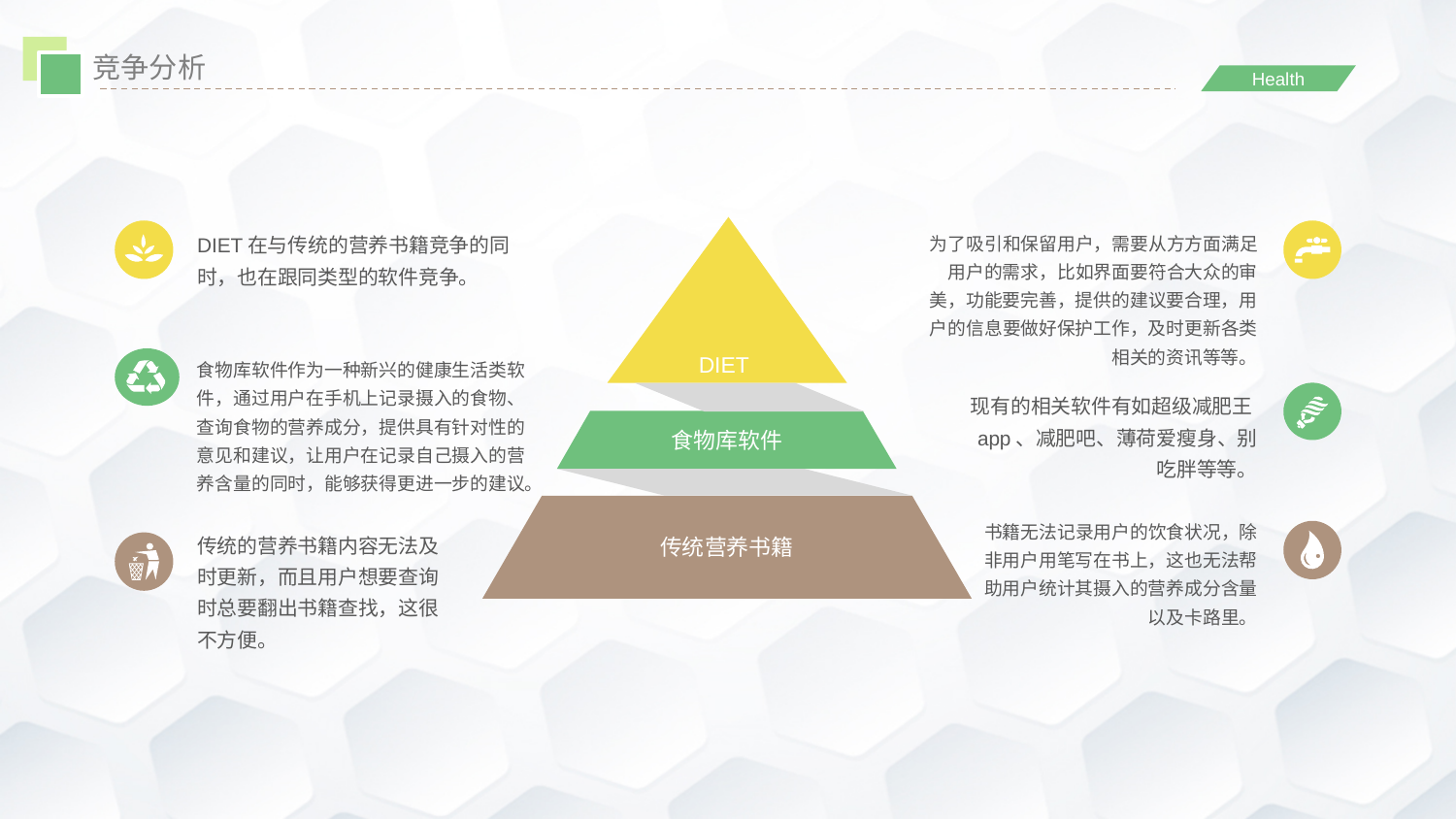

竞争分析
DIET
为了吸引和保留用户，需要从方方面满足用户的需求，比如界面要符合大众的审
美，功能要完善，提供的建议要合理，用户的信息要做好保护工作，及时更新各类相关的资讯等等。
DIET在与传统的营养书籍竞争的同时，也在跟同类型的软件竞争。

食物库软件作为一种新兴的健康生活类软件，通过用户在手机上记录摄入的食物、查询食物的营养成分，提供具有针对性的意见和建议，让用户在记录自己摄入的营养含量的同时，能够获得更进一步的建议。

现有的相关软件有如超级减肥王app、减肥吧、薄荷爱瘦身、别吃胖等等。

食物库软件

传统营养书籍
书籍无法记录用户的饮食状况，除非用户用笔写在书上，这也无法帮助用户统计其摄入的营养成分含量以及卡路里。
传统的营养书籍内容无法及时更新，而且用户想要查询时总要翻出书籍查找，这很不方便。